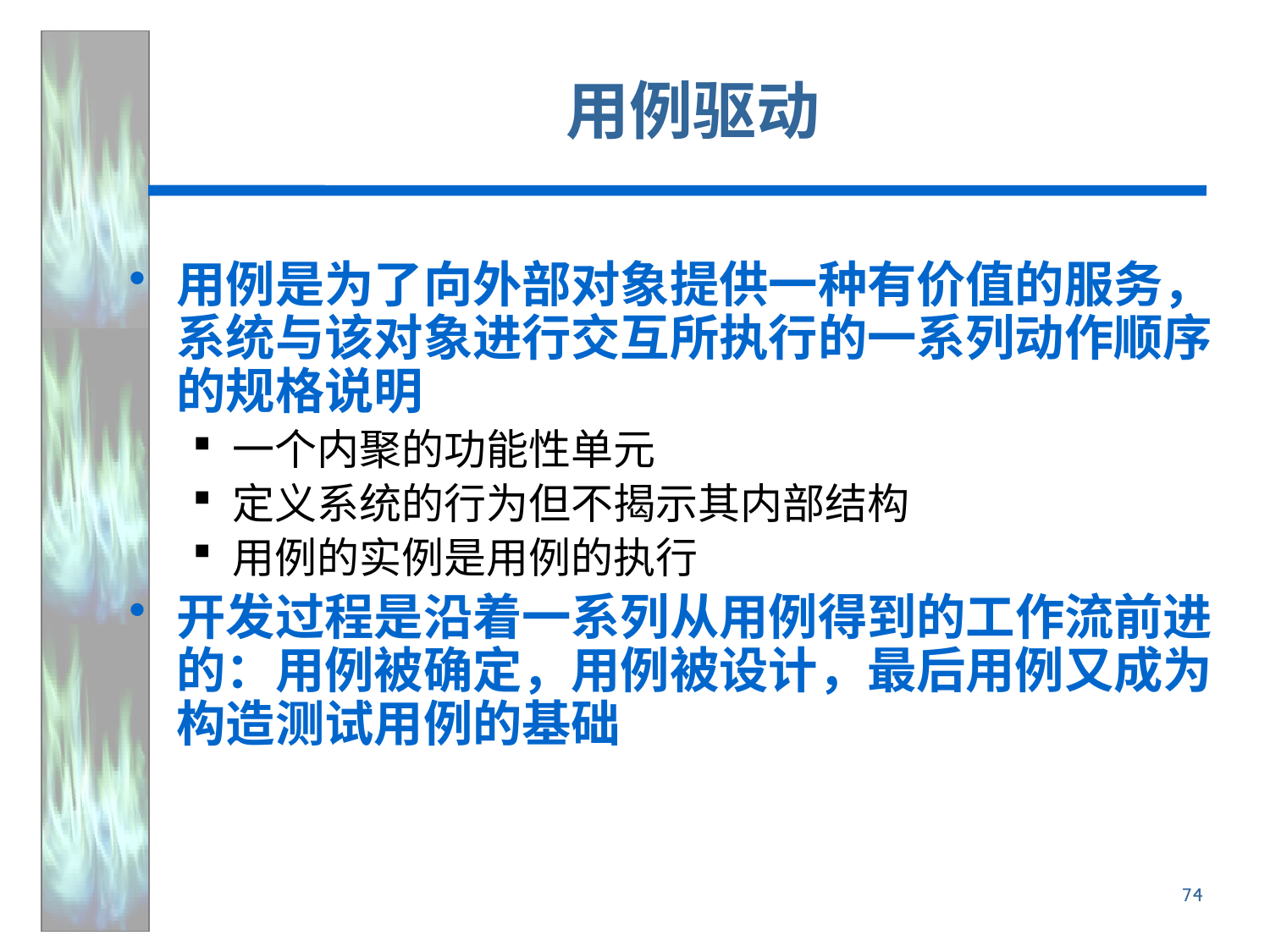

# 用例驱动
用例是为了向外部对象提供一种有价值的服务，系统与该对象进行交互所执行的一系列动作顺序的规格说明
一个内聚的功能性单元
定义系统的行为但不揭示其内部结构
用例的实例是用例的执行
开发过程是沿着一系列从用例得到的工作流前进的：用例被确定，用例被设计，最后用例又成为构造测试用例的基础

74